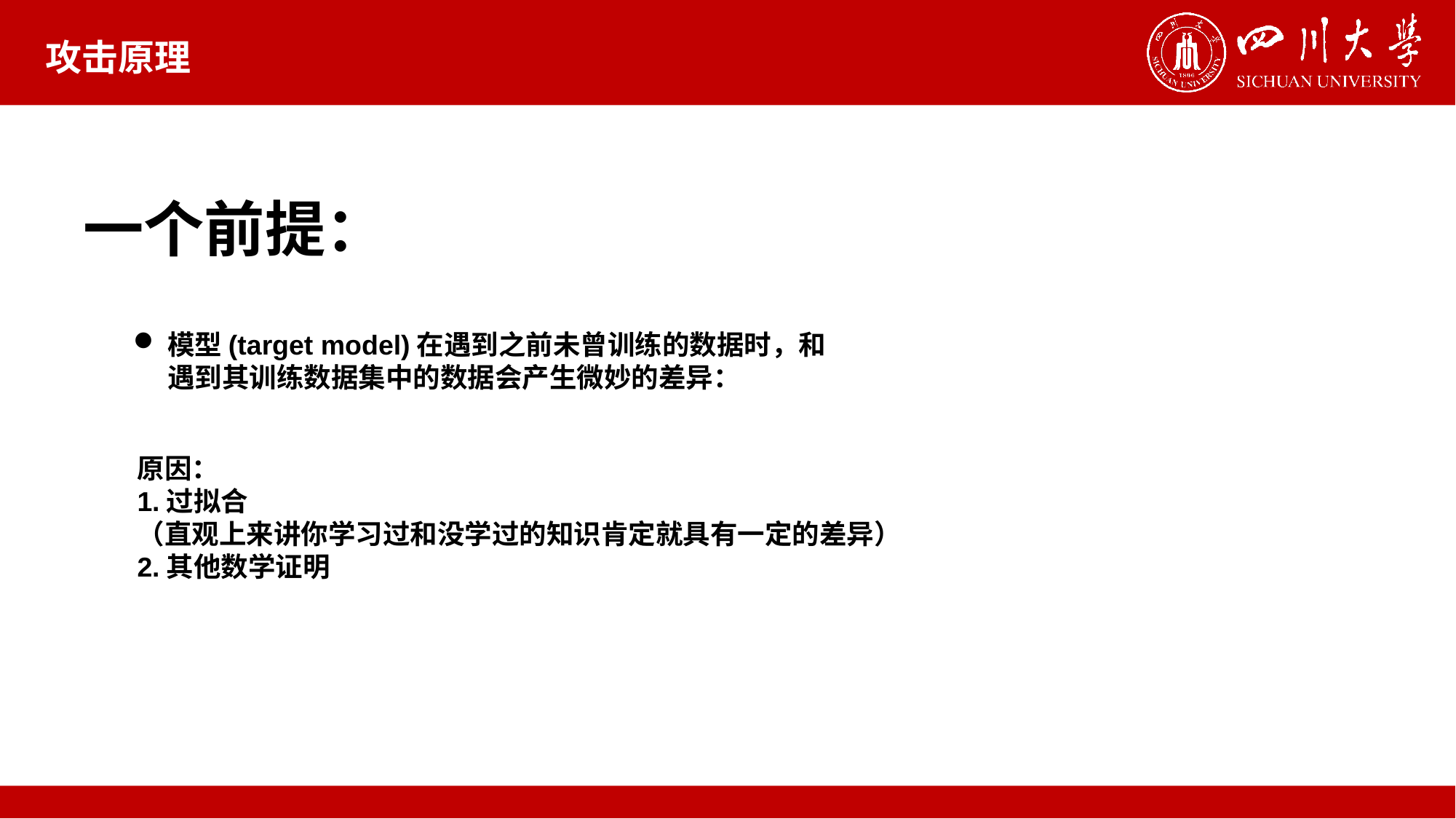

# 攻击原理
一个前提：
模型(target model)在遇到之前未曾训练的数据时，和遇到其训练数据集中的数据会产生微妙的差异：

原因：
1.过拟合
（直观上来讲你学习过和没学过的知识肯定就具有一定的差异）
2.其他数学证明